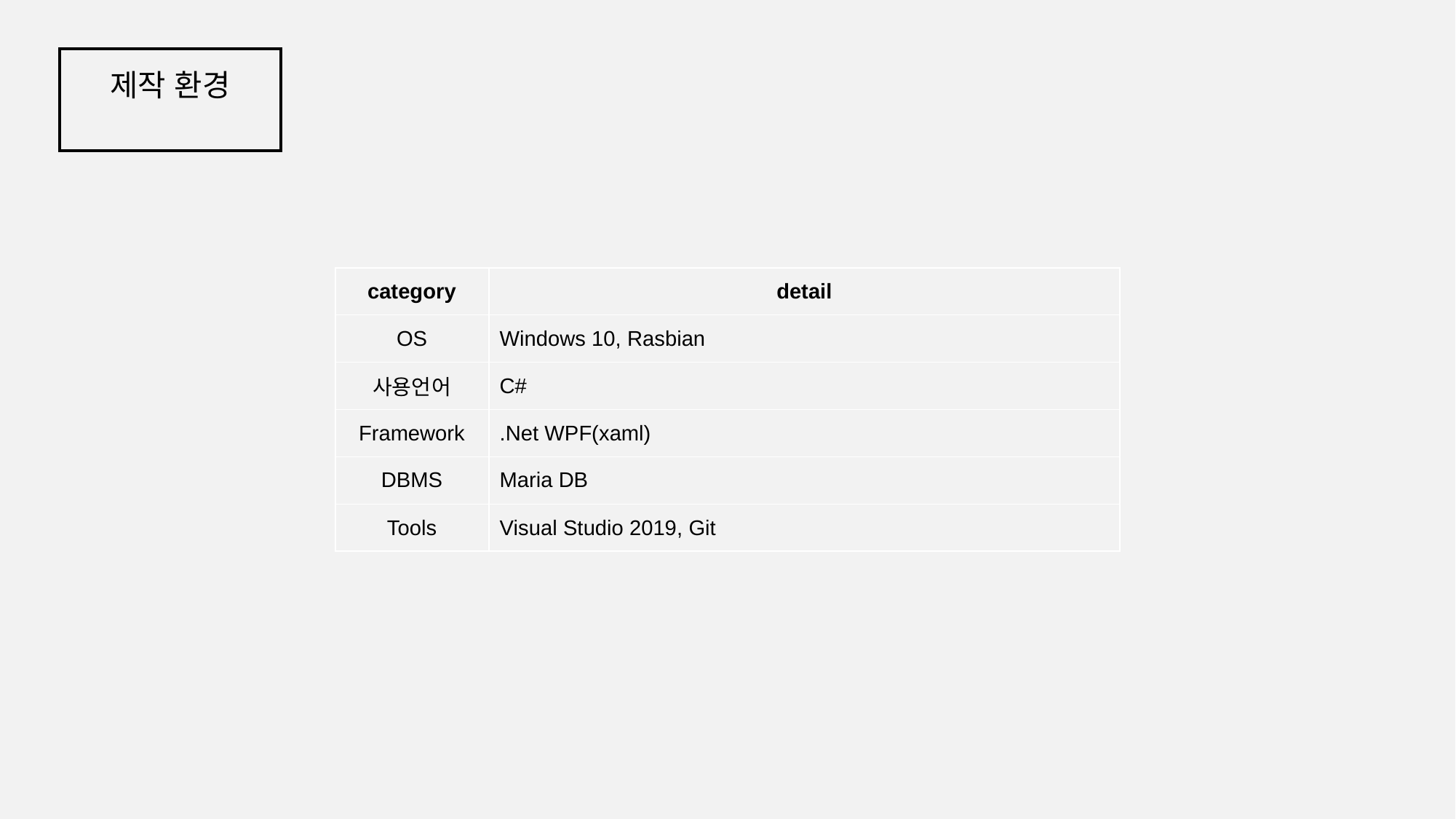

제작 환경
| category | detail |
| --- | --- |
| OS | Windows 10, Rasbian |
| 사용언어 | C# |
| Framework | .Net WPF(xaml) |
| DBMS | Maria DB |
| Tools | Visual Studio 2019, Git |